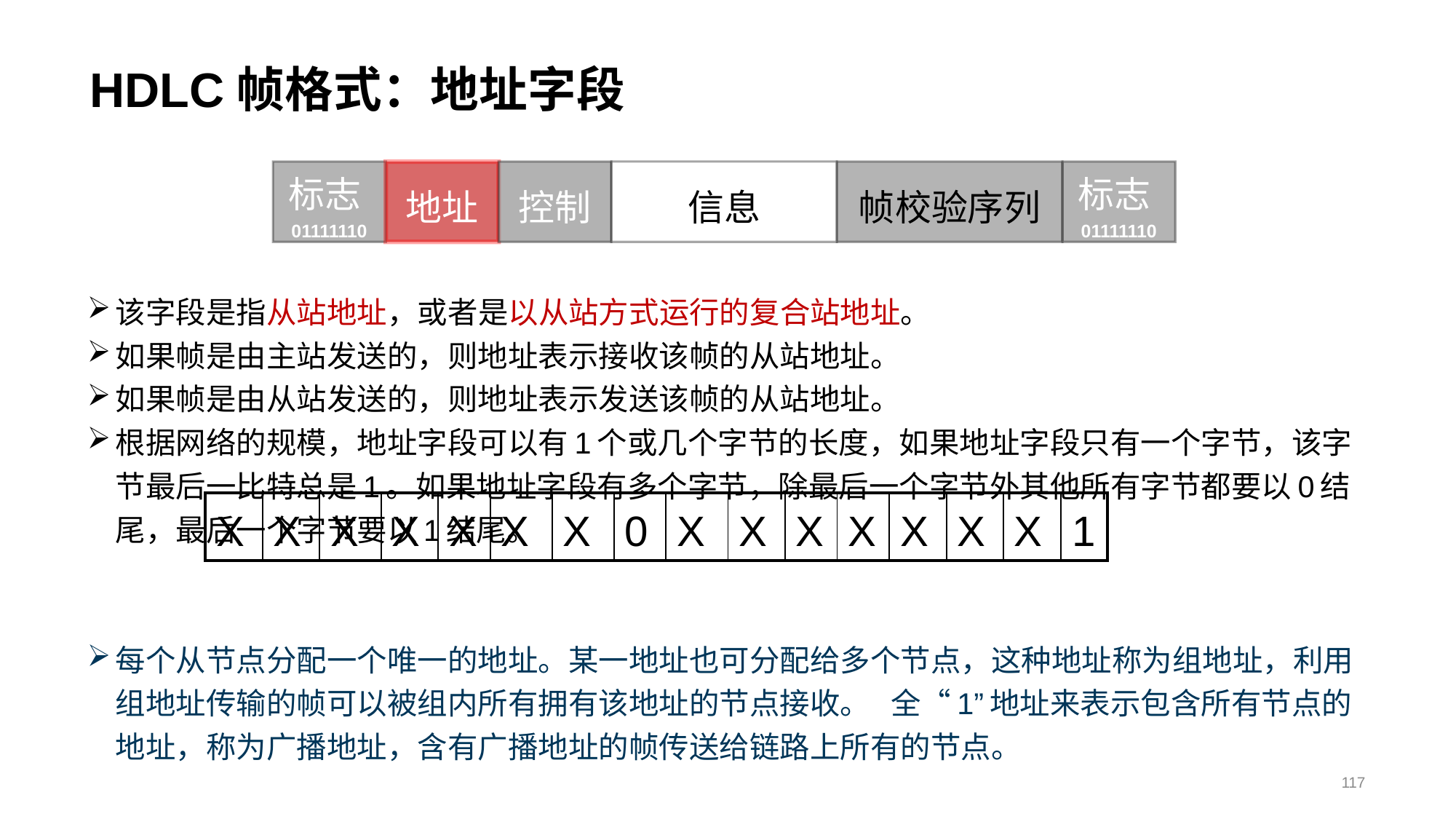

# HDLC帧格式：地址字段
标志01111110
地址
控制
信息
帧校验序列
标志01111110
该字段是指从站地址，或者是以从站方式运行的复合站地址。
如果帧是由主站发送的，则地址表示接收该帧的从站地址。
如果帧是由从站发送的，则地址表示发送该帧的从站地址。
根据网络的规模，地址字段可以有1个或几个字节的长度，如果地址字段只有一个字节，该字节最后一比特总是1。如果地址字段有多个字节，除最后一个字节外其他所有字节都要以0结尾，最后一个字节要以1结尾。

每个从节点分配一个唯一的地址。某一地址也可分配给多个节点，这种地址称为组地址，利用组地址传输的帧可以被组内所有拥有该地址的节点接收。   全“1”地址来表示包含所有节点的地址，称为广播地址，含有广播地址的帧传送给链路上所有的节点。

| X | X | X | X | X | X | X | 0 | X | X | X | X | X | X | X | 1 |
| --- | --- | --- | --- | --- | --- | --- | --- | --- | --- | --- | --- | --- | --- | --- | --- |
117